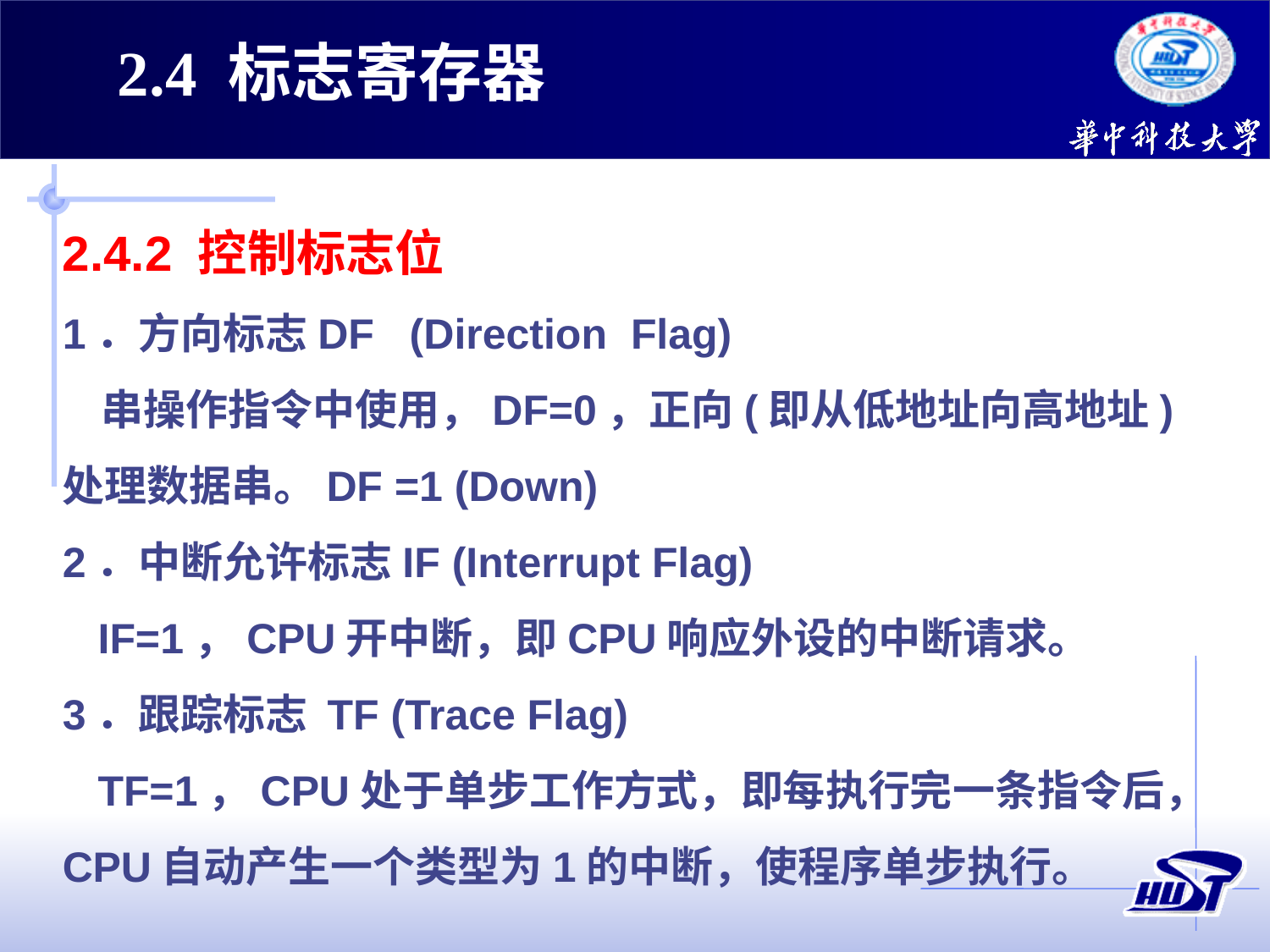

2.4 标志寄存器
2.4.2 控制标志位
1．方向标志DF   (Direction  Flag)
   串操作指令中使用，DF=0，正向(即从低地址向高地址)处理数据串。DF =1 (Down)
2．中断允许标志IF (Interrupt Flag)
   IF=1，CPU开中断，即CPU响应外设的中断请求。
3．跟踪标志 TF (Trace Flag)
   TF=1，CPU处于单步工作方式，即每执行完一条指令后，CPU自动产生一个类型为1的中断，使程序单步执行。